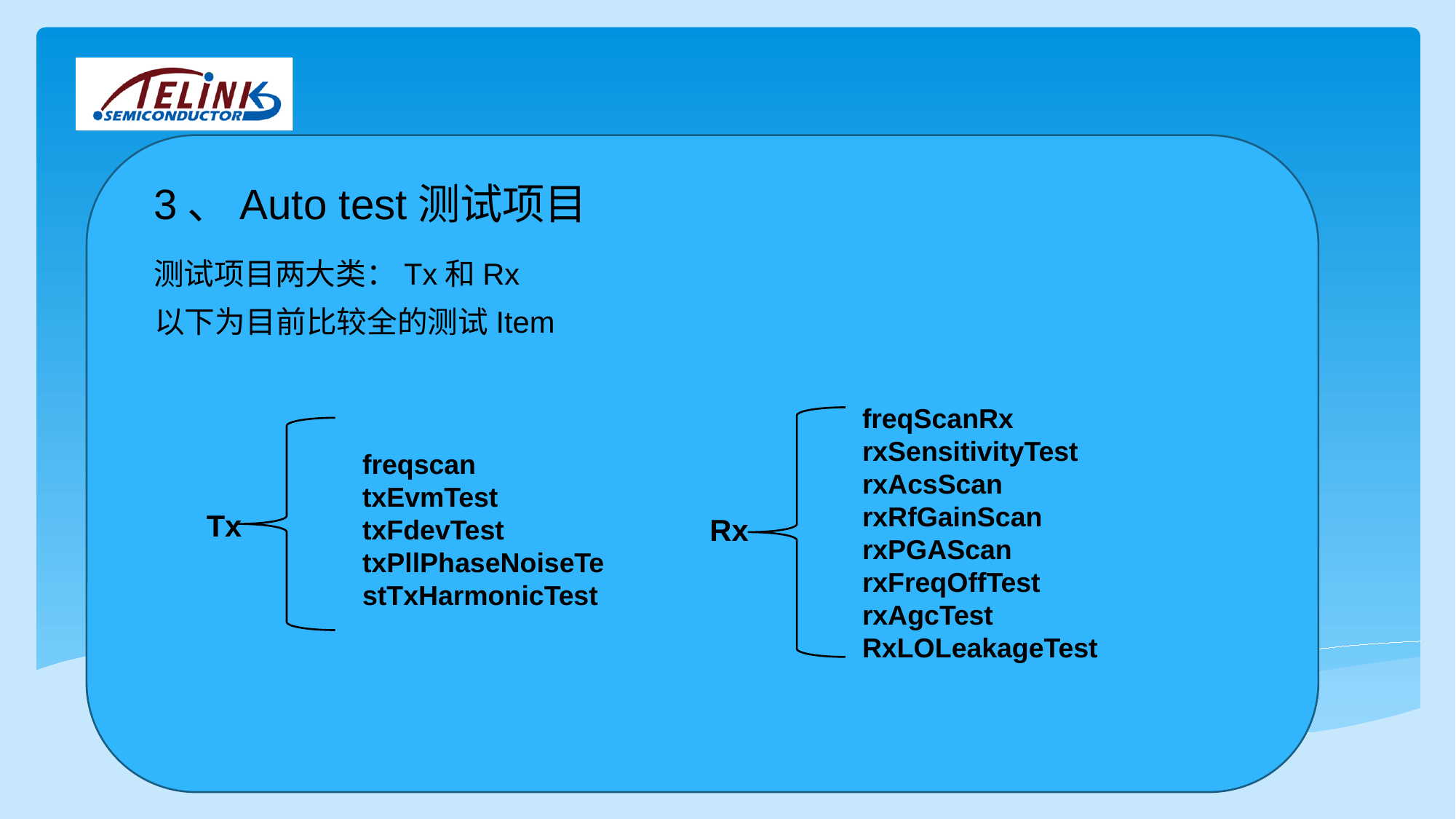

3、Auto test测试项目
测试项目两大类：Tx和Rx
以下为目前比较全的测试Item
freqScanRx
rxSensitivityTest
rxAcsScan
rxRfGainScan
rxPGAScan
rxFreqOffTest
rxAgcTest
RxLOLeakageTest

freqscan
txEvmTest
txFdevTest
txPllPhaseNoiseTestTxHarmonicTest
Tx
Rx